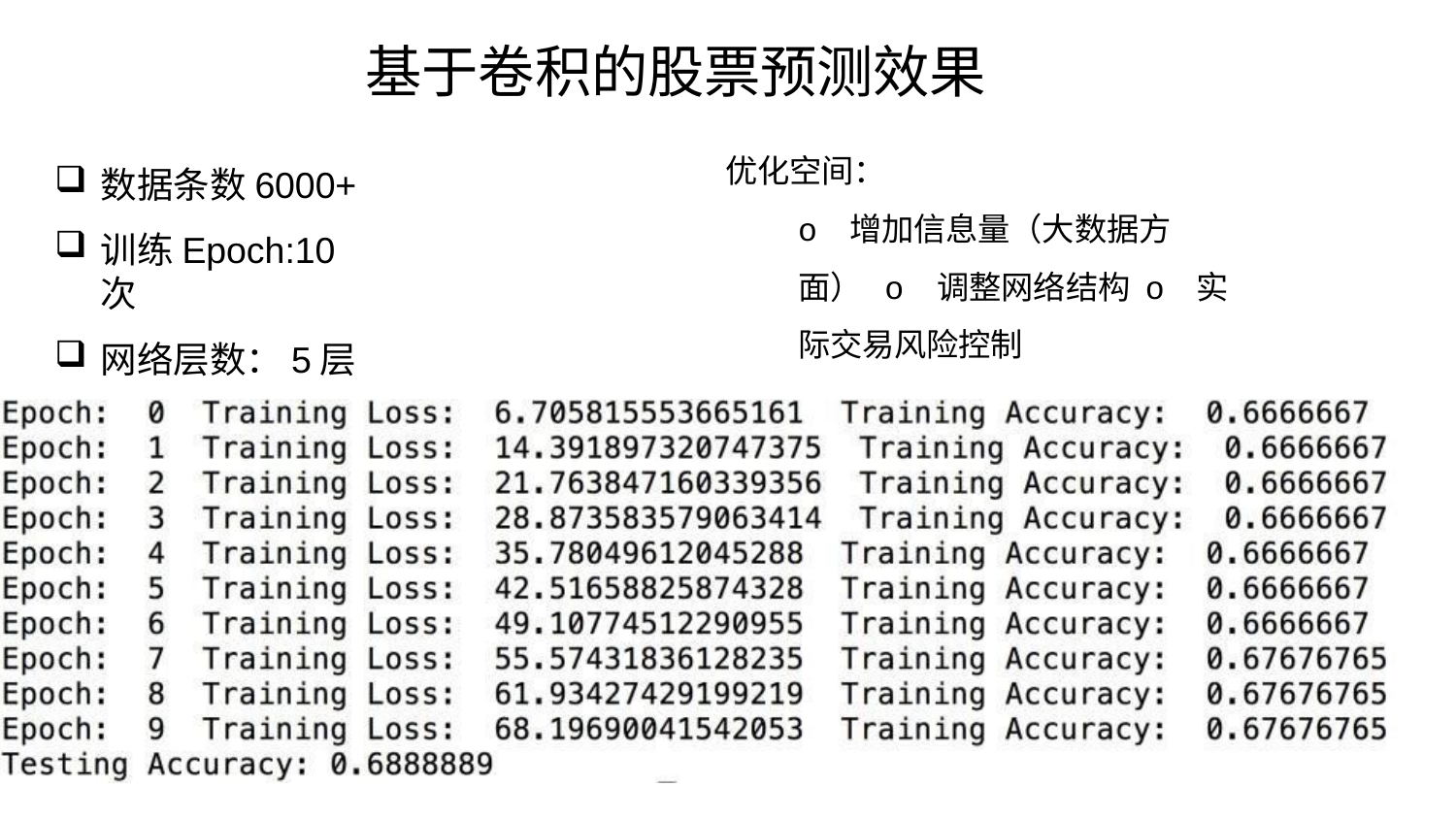

# 基于卷积的股票预测效果
优化空间：
数据条数6000+
o 增加信息量（大数据方面）  o 调整网络结构 o 实际交易风险控制
训练Epoch:10次
网络层数：5层